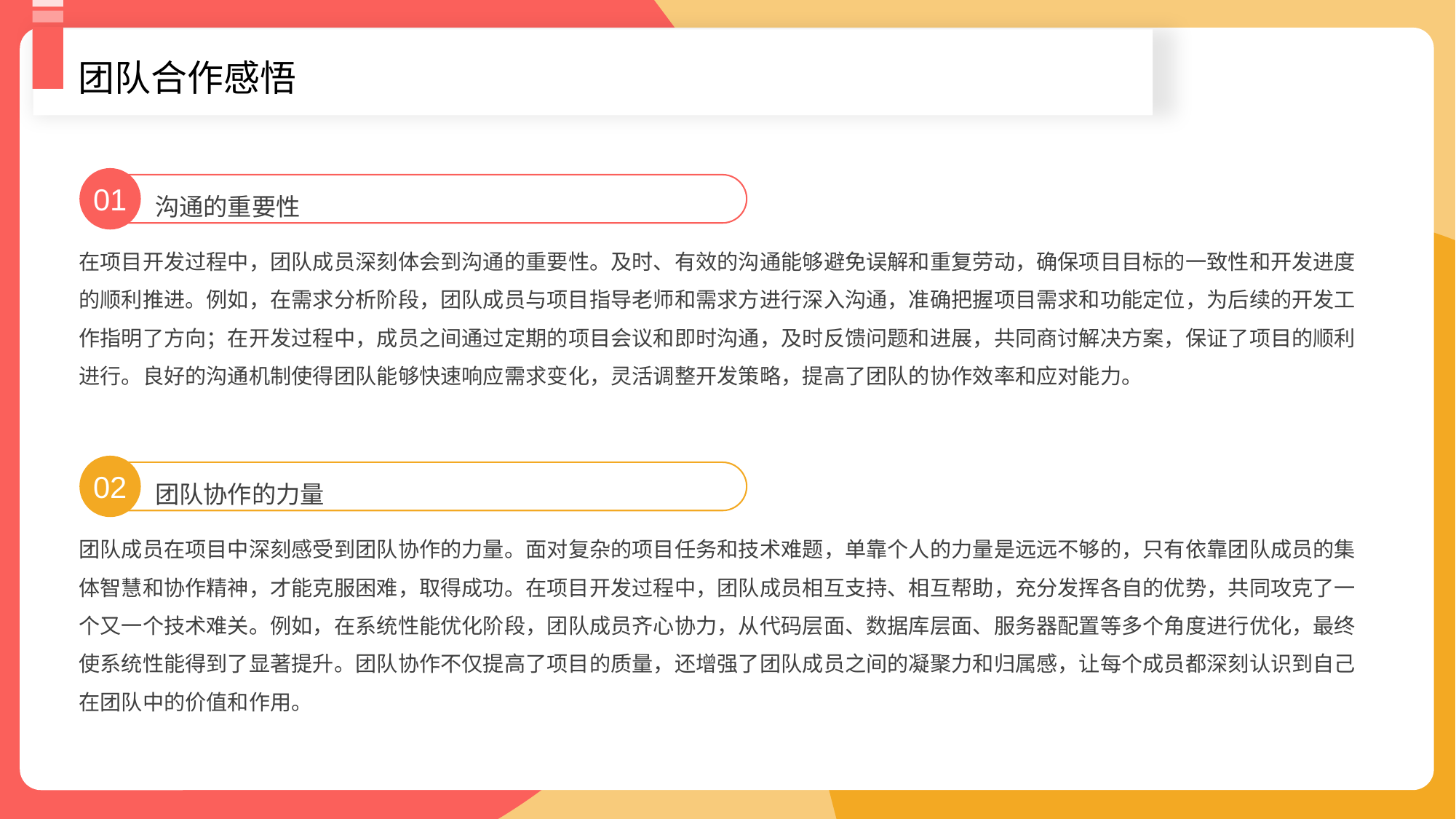

团队合作感悟

01
沟通的重要性

在项目开发过程中，团队成员深刻体会到沟通的重要性。及时、有效的沟通能够避免误解和重复劳动，确保项目目标的一致性和开发进度的顺利推进。例如，在需求分析阶段，团队成员与项目指导老师和需求方进行深入沟通，准确把握项目需求和功能定位，为后续的开发工作指明了方向；在开发过程中，成员之间通过定期的项目会议和即时沟通，及时反馈问题和进展，共同商讨解决方案，保证了项目的顺利进行。良好的沟通机制使得团队能够快速响应需求变化，灵活调整开发策略，提高了团队的协作效率和应对能力。

02
团队协作的力量
团队成员在项目中深刻感受到团队协作的力量。面对复杂的项目任务和技术难题，单靠个人的力量是远远不够的，只有依靠团队成员的集体智慧和协作精神，才能克服困难，取得成功。在项目开发过程中，团队成员相互支持、相互帮助，充分发挥各自的优势，共同攻克了一个又一个技术难关。例如，在系统性能优化阶段，团队成员齐心协力，从代码层面、数据库层面、服务器配置等多个角度进行优化，最终使系统性能得到了显著提升。团队协作不仅提高了项目的质量，还增强了团队成员之间的凝聚力和归属感，让每个成员都深刻认识到自己在团队中的价值和作用。